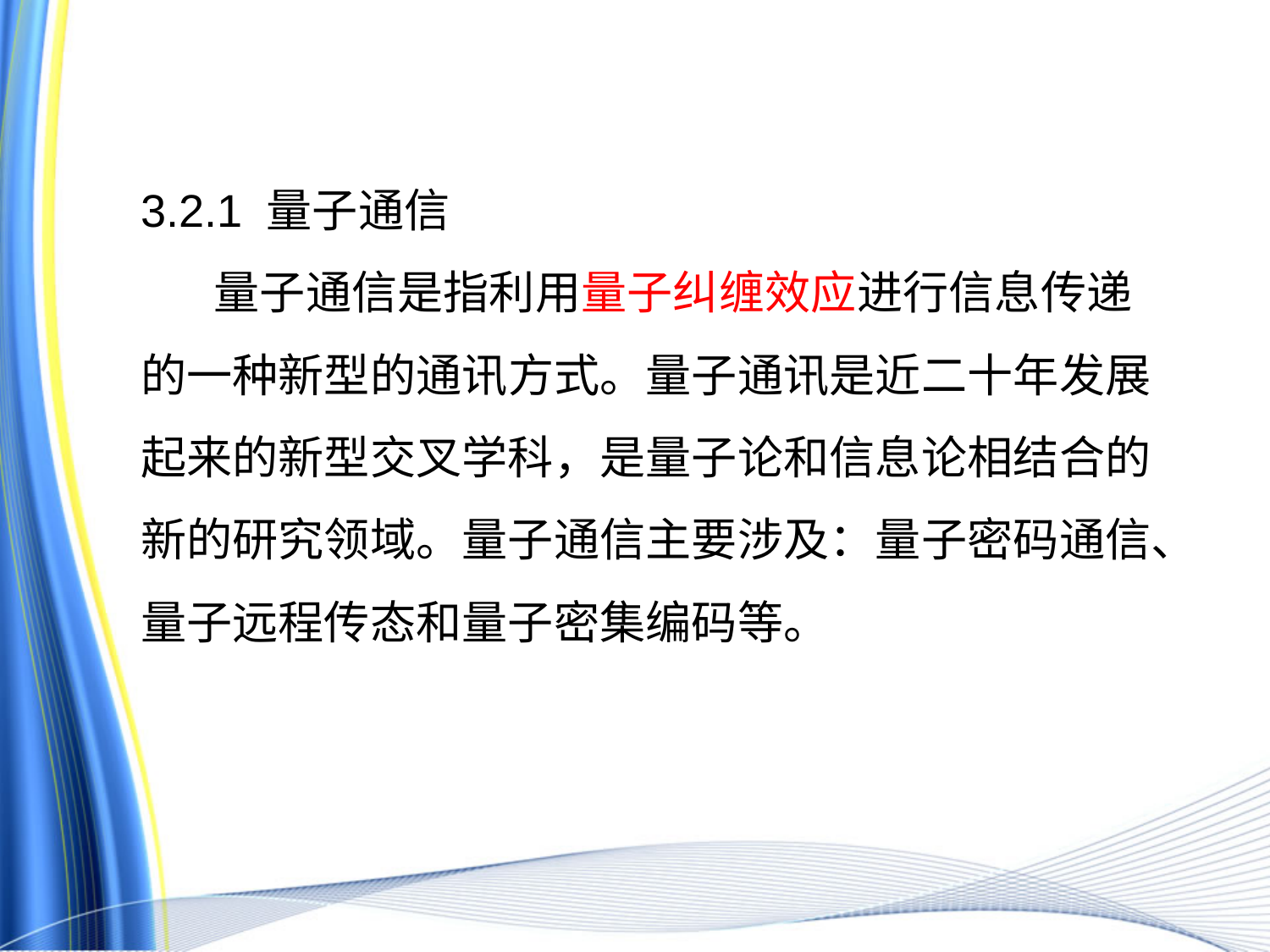

3.2.1 量子通信
      量子通信是指利用量子纠缠效应进行信息传递的一种新型的通讯方式。量子通讯是近二十年发展起来的新型交叉学科，是量子论和信息论相结合的新的研究领域。量子通信主要涉及：量子密码通信、量子远程传态和量子密集编码等。